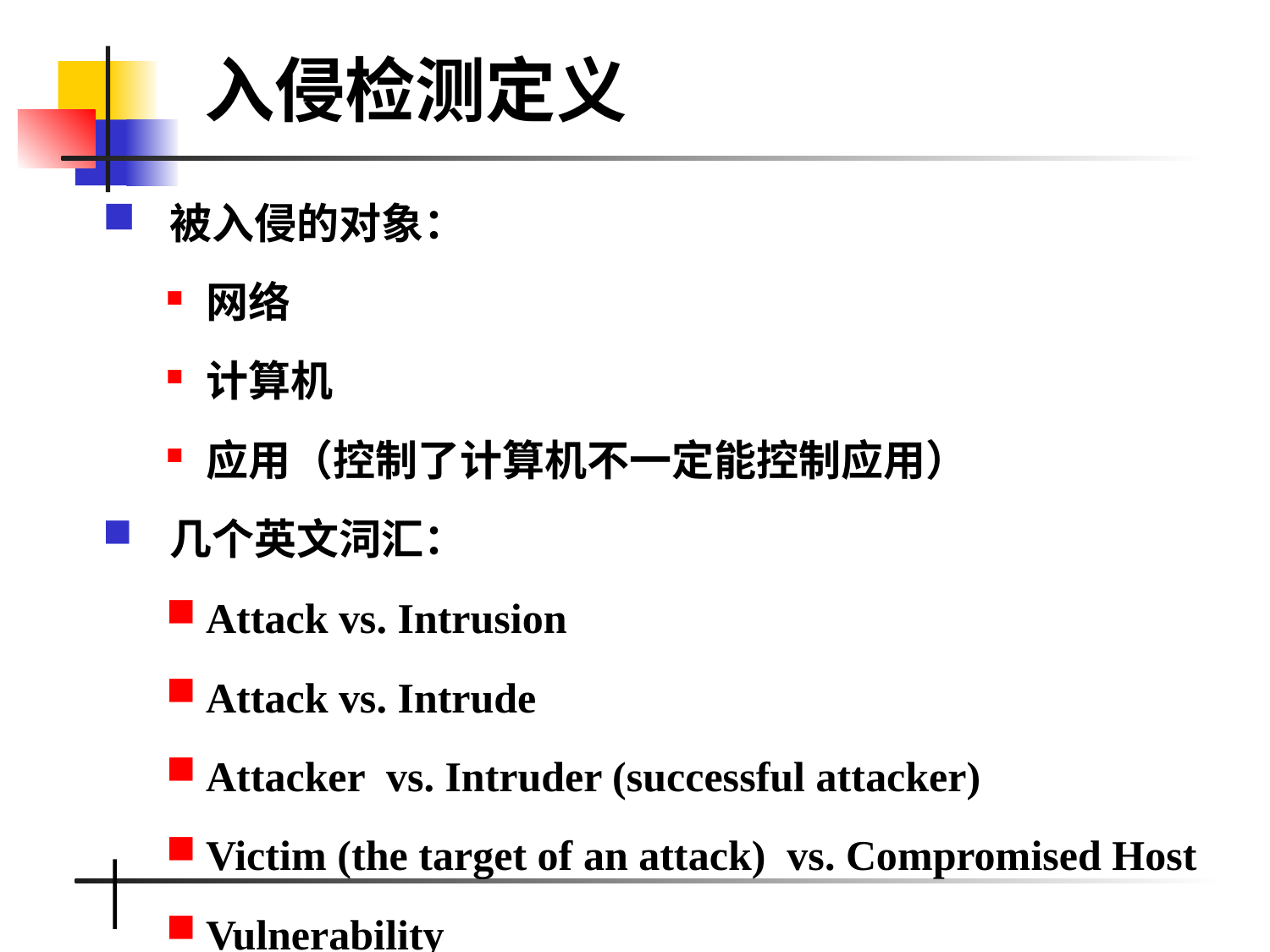

入侵检测定义
 被入侵的对象：
网络
计算机
应用（控制了计算机不一定能控制应用）
 几个英文泀汇：
Attack vs. Intrusion
Attack vs. Intrude
Attacker  vs. Intruder (successful attacker)
Victim (the target of an attack)  vs. Compromised Host
Vulnerability